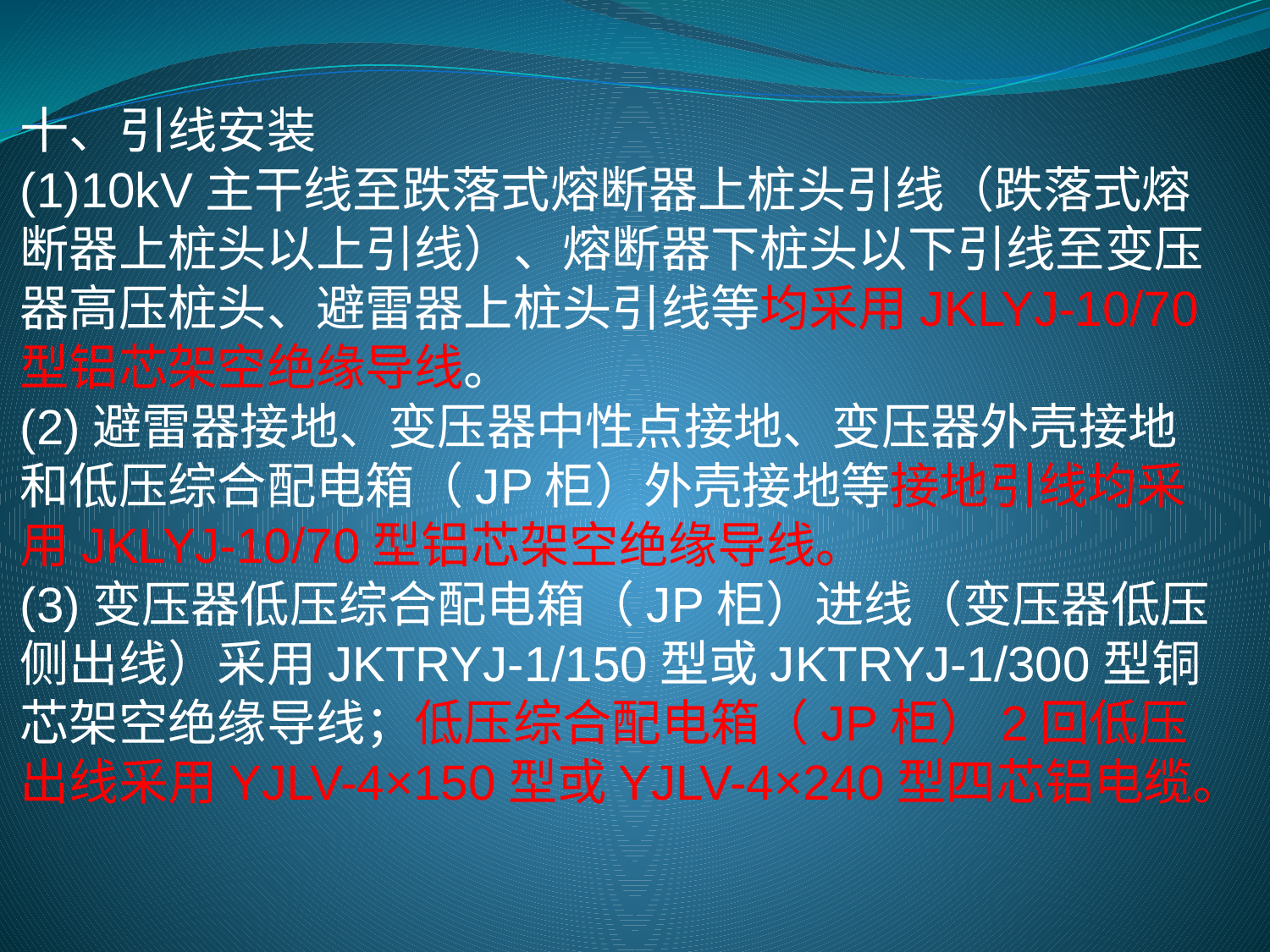

十、引线安装
(1)10kV主干线至跌落式熔断器上桩头引线（跌落式熔断器上桩头以上引线）、熔断器下桩头以下引线至变压器高压桩头、避雷器上桩头引线等均采用JKLYJ-10/70型铝芯架空绝缘导线。
(2)避雷器接地、变压器中性点接地、变压器外壳接地和低压综合配电箱（JP柜）外壳接地等接地引线均采用JKLYJ-10/70型铝芯架空绝缘导线。
(3)变压器低压综合配电箱（JP柜）进线（变压器低压侧出线）采用JKTRYJ-1/150型或JKTRYJ-1/300型铜芯架空绝缘导线；低压综合配电箱（JP柜）2回低压出线采用YJLV-4×150型或YJLV-4×240型四芯铝电缆。